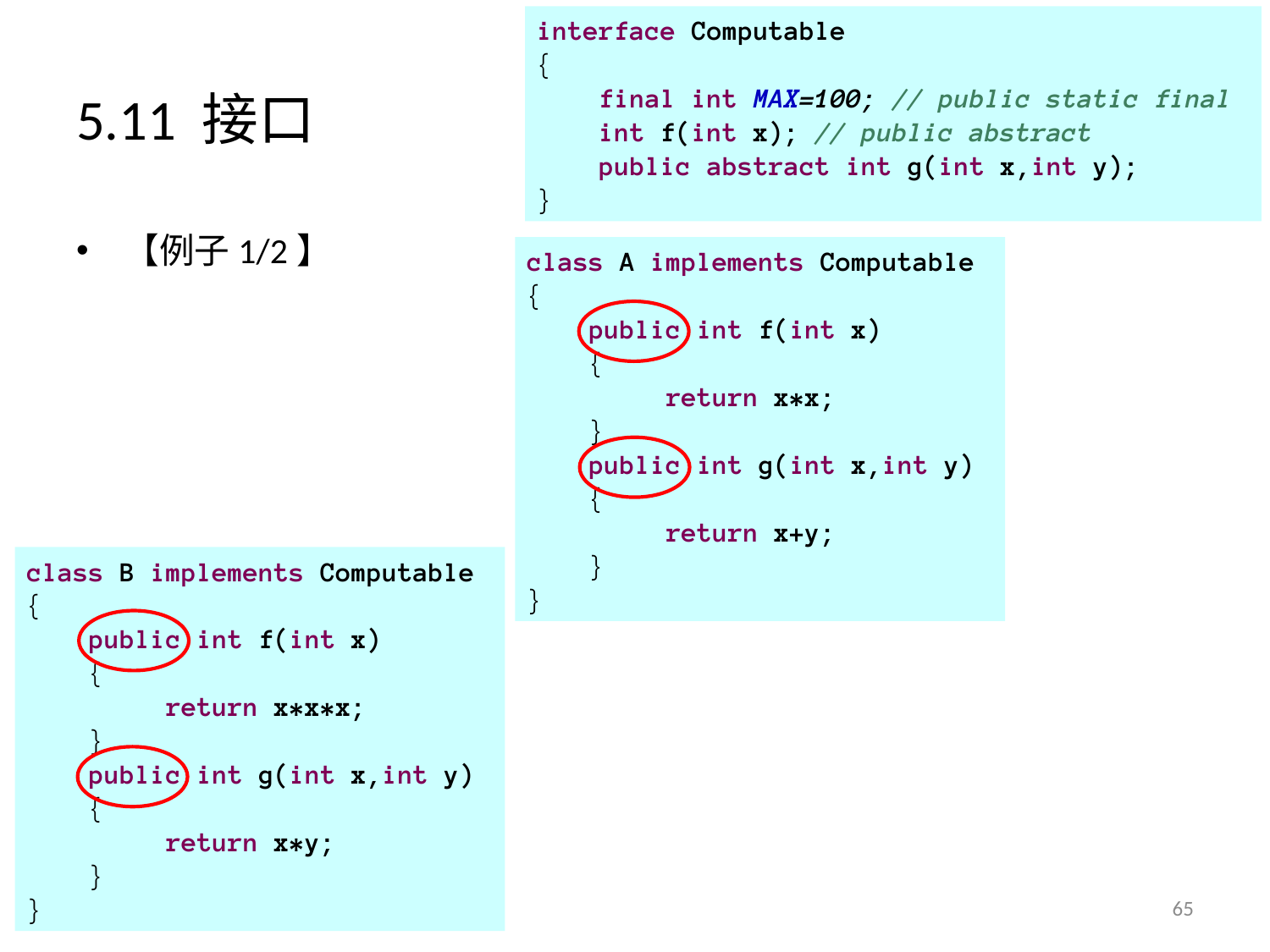

interface Computable
{
    final int MAX=100; // public static final
    int f(int x); // public abstract
    public abstract int g(int x,int y);
}
# 5.11 接口
【例子1/2】
class A implements Computable
{
    public int f(int x)
    {
         return x*x;
    }
    public int g(int x,int y)
    {
         return x+y;
    }
}

class B implements Computable
{
    public int f(int x)
    {
         return x*x*x;
    }
    public int g(int x,int y)
    {
         return x*y;
    }
}

65